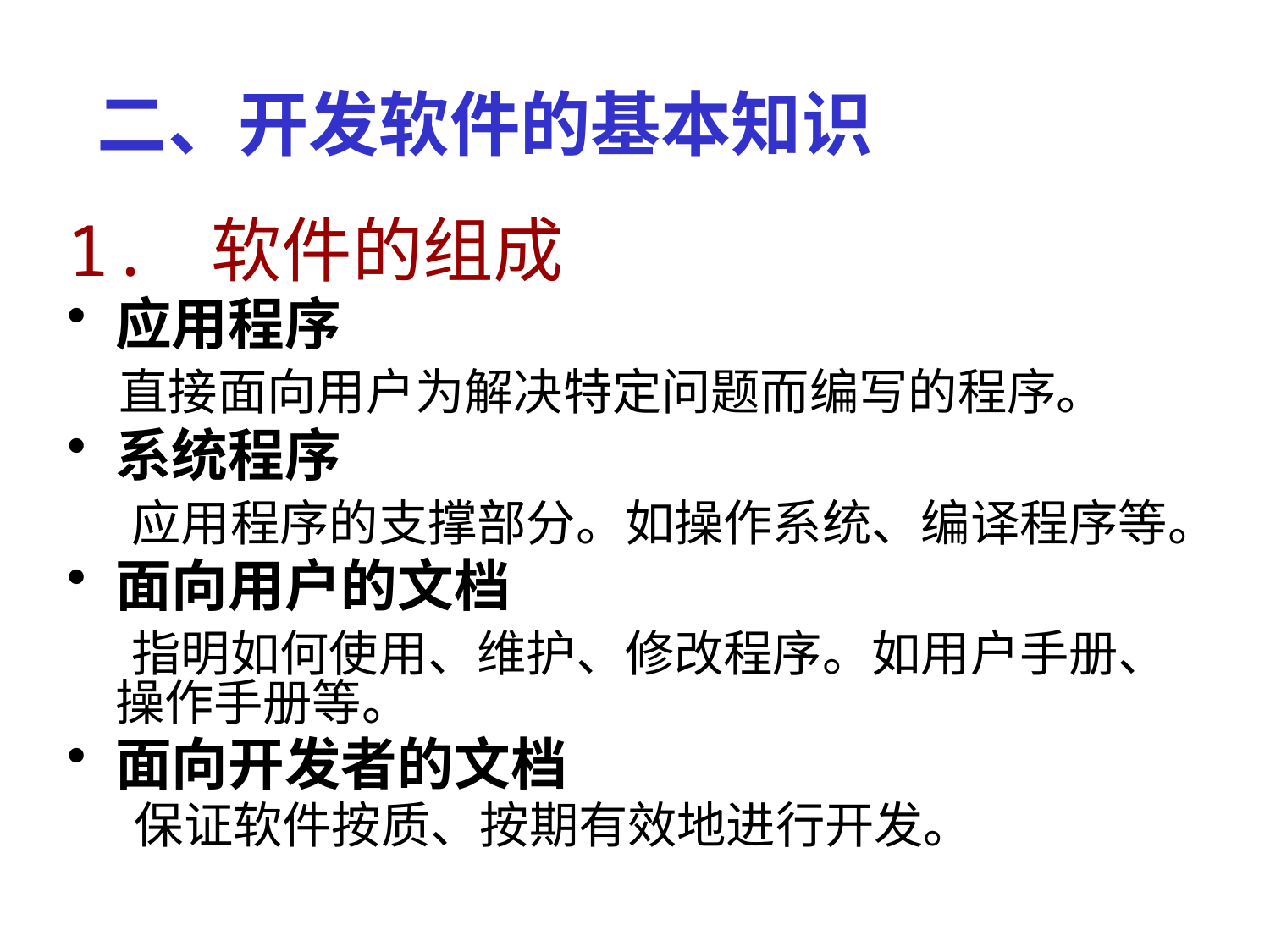

# 二、开发软件的基本知识
1. 软件的组成
应用程序
   直接面向用户为解决特定问题而编写的程序。
系统程序
    应用程序的支撑部分。如操作系统、编译程序等。
面向用户的文档
    指明如何使用、维护、修改程序。如用户手册、操作手册等。
面向开发者的文档
     保证软件按质、按期有效地进行开发。